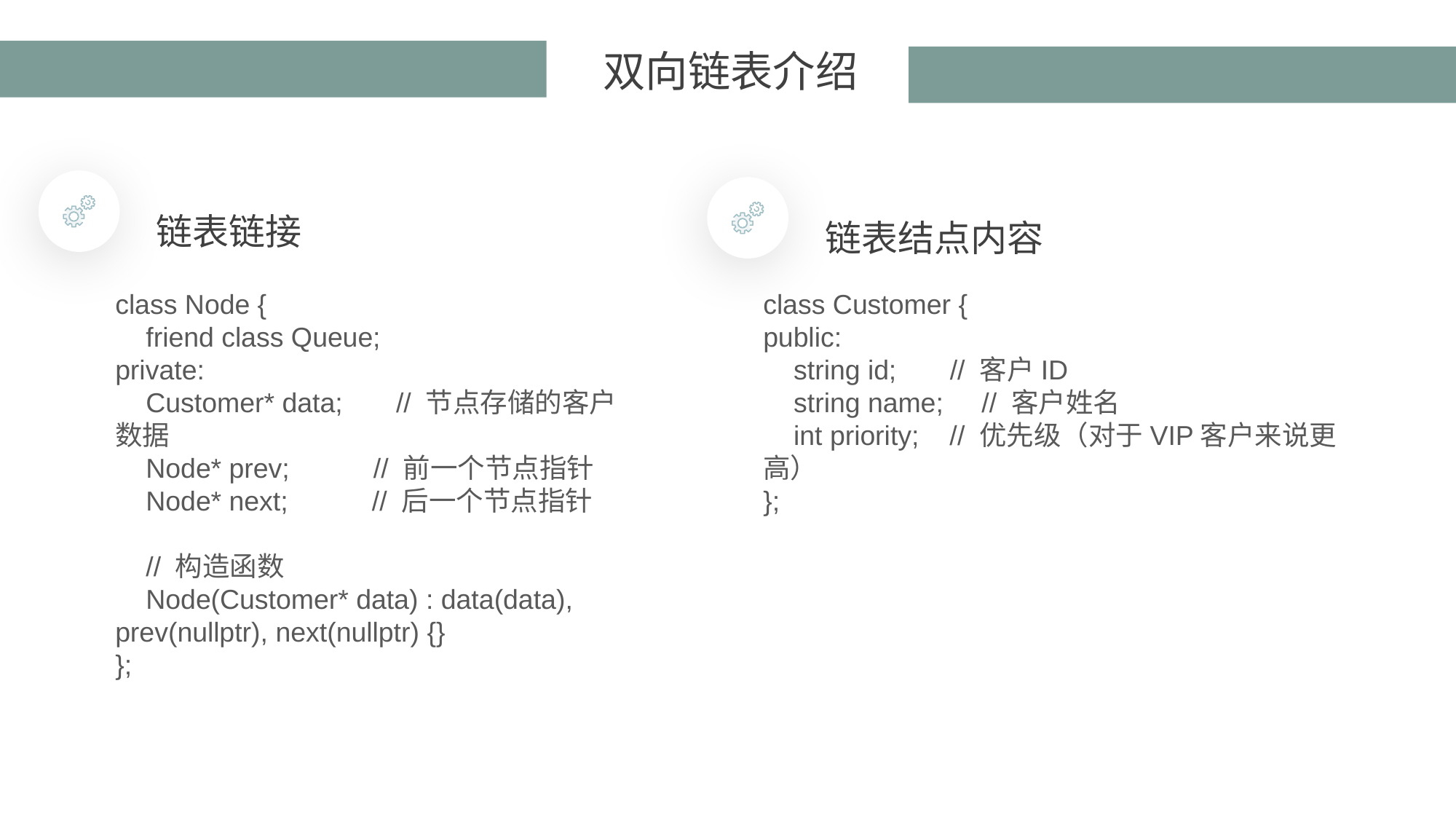

双向链表介绍

链表链接
链表结点内容
class Node {
    friend class Queue;
private:
    Customer* data;       // 节点存储的客户数据
    Node* prev;           // 前一个节点指针
    Node* next;           // 后一个节点指针

    // 构造函数
    Node(Customer* data) : data(data), prev(nullptr), next(nullptr) {}
};
class Customer {
public:
    string id;       // 客户ID
    string name;     // 客户姓名
    int priority;    // 优先级（对于VIP客户来说更高）
};